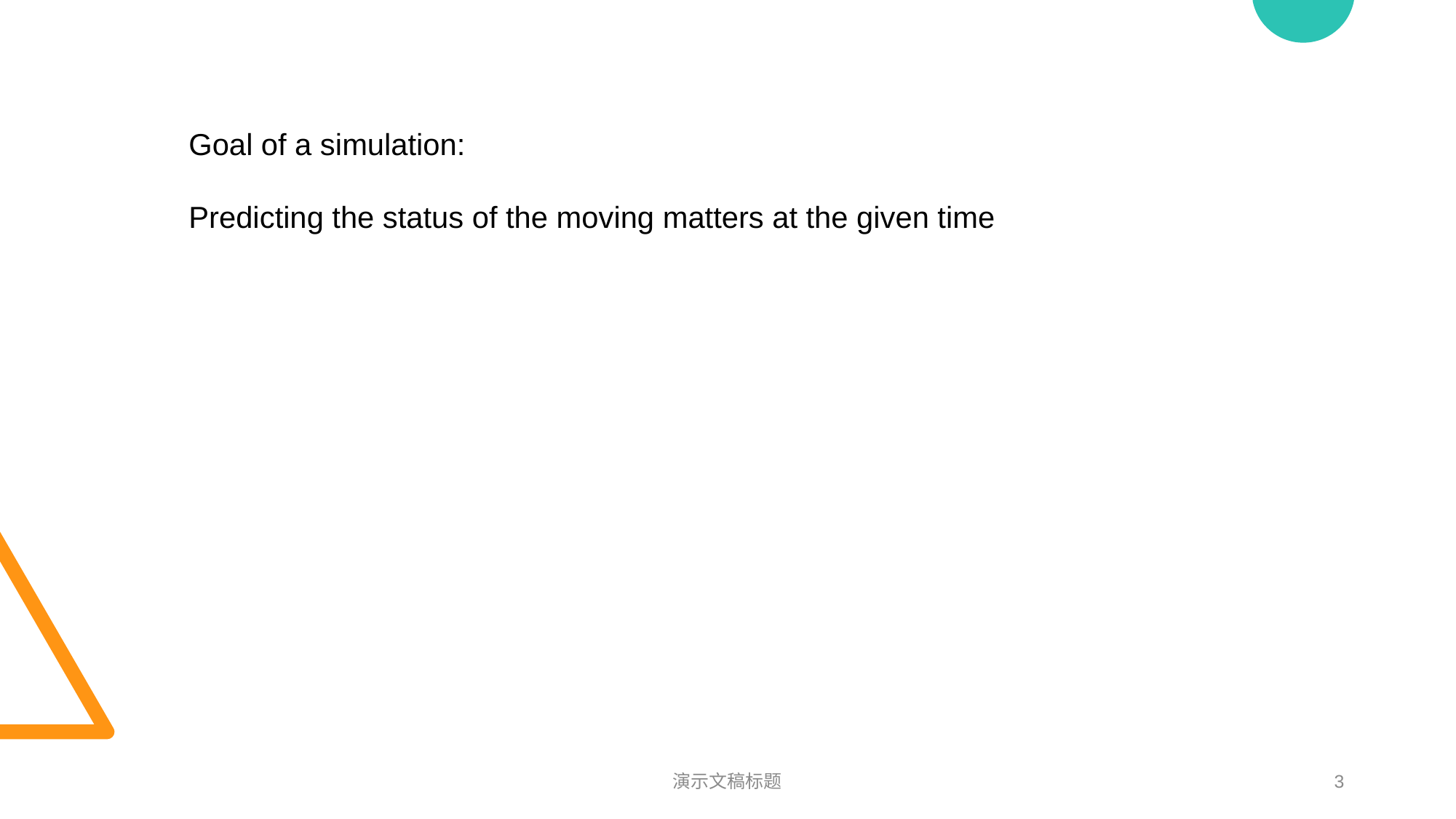

Goal of a simulation:

Predicting the status of the moving matters at the given time
演示文稿标题
3